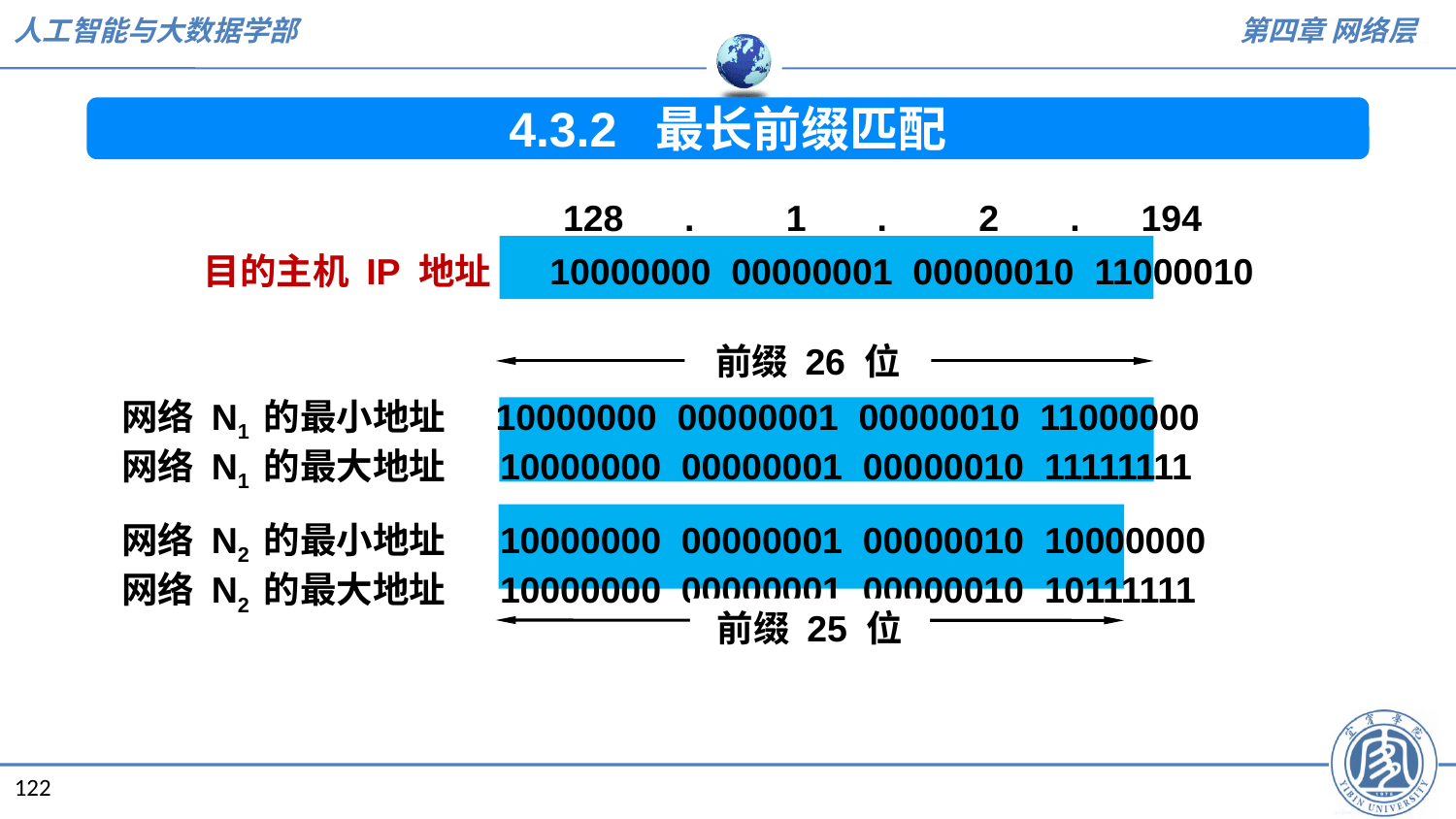

4.3.2  最长前缀匹配

                                         128      .         1       .         2       .      194
      目的主机 IP 地址      10000000  00000001  00000010  11000010

前缀 26 位
网络 N1 的最小地址      10000000  00000001  00000010  11000000
网络 N1 的最大地址      10000000  00000001  00000010  11111111
网络 N2 的最小地址      10000000  00000001  00000010  10000000
网络 N2 的最大地址      10000000  00000001  00000010  10111111

前缀 25 位
122